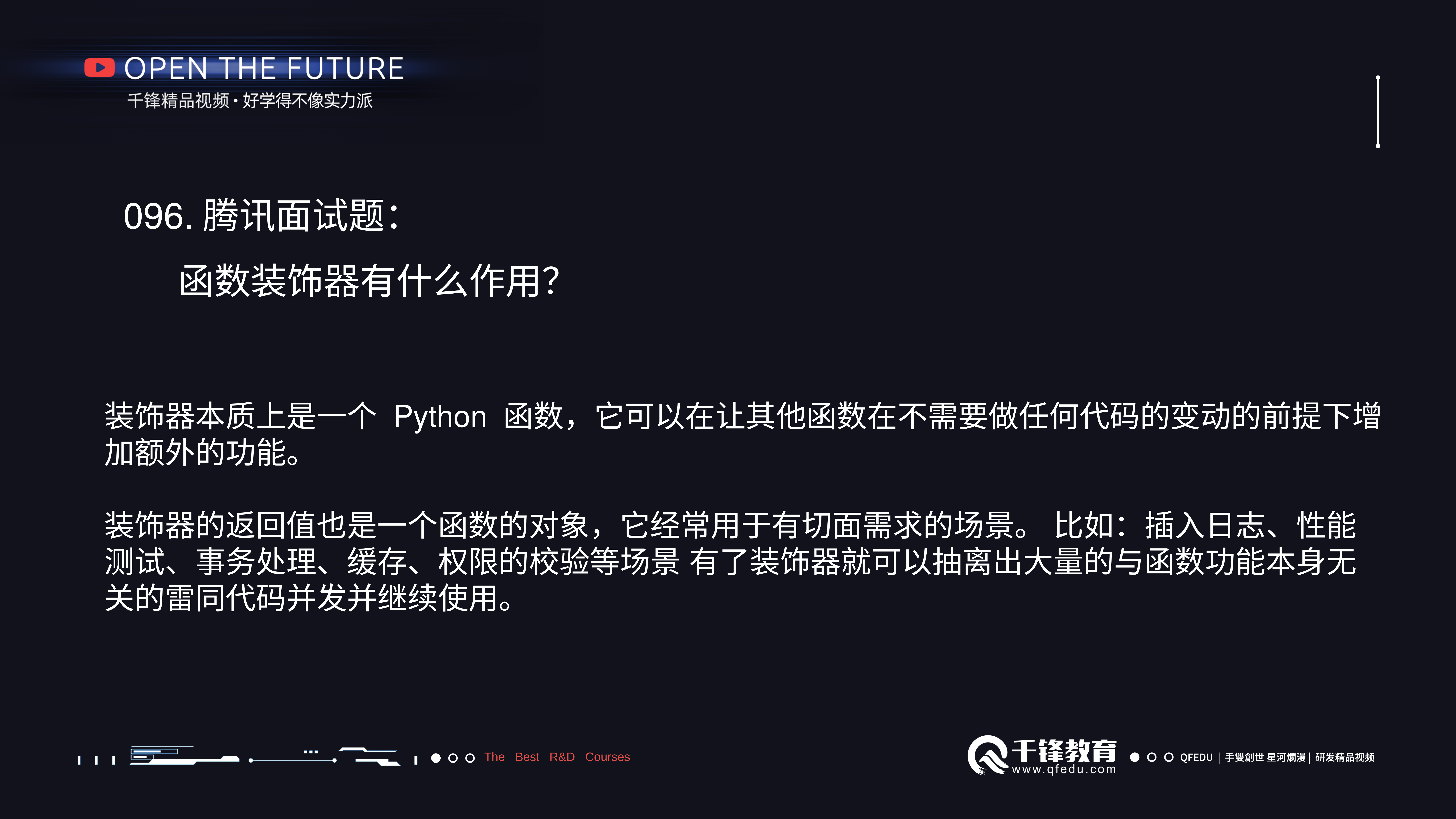

096.腾讯面试题：
函数装饰器有什么作用？
装饰器本质上是一个 Python 函数，它可以在让其他函数在不需要做任何代码的变动的前提下增加额外的功能。

装饰器的返回值也是一个函数的对象，它经常用于有切面需求的场景。 比如：插入日志、性能测试、事务处理、缓存、权限的校验等场景 有了装饰器就可以抽离出大量的与函数功能本身无关的雷同代码并发并继续使用。